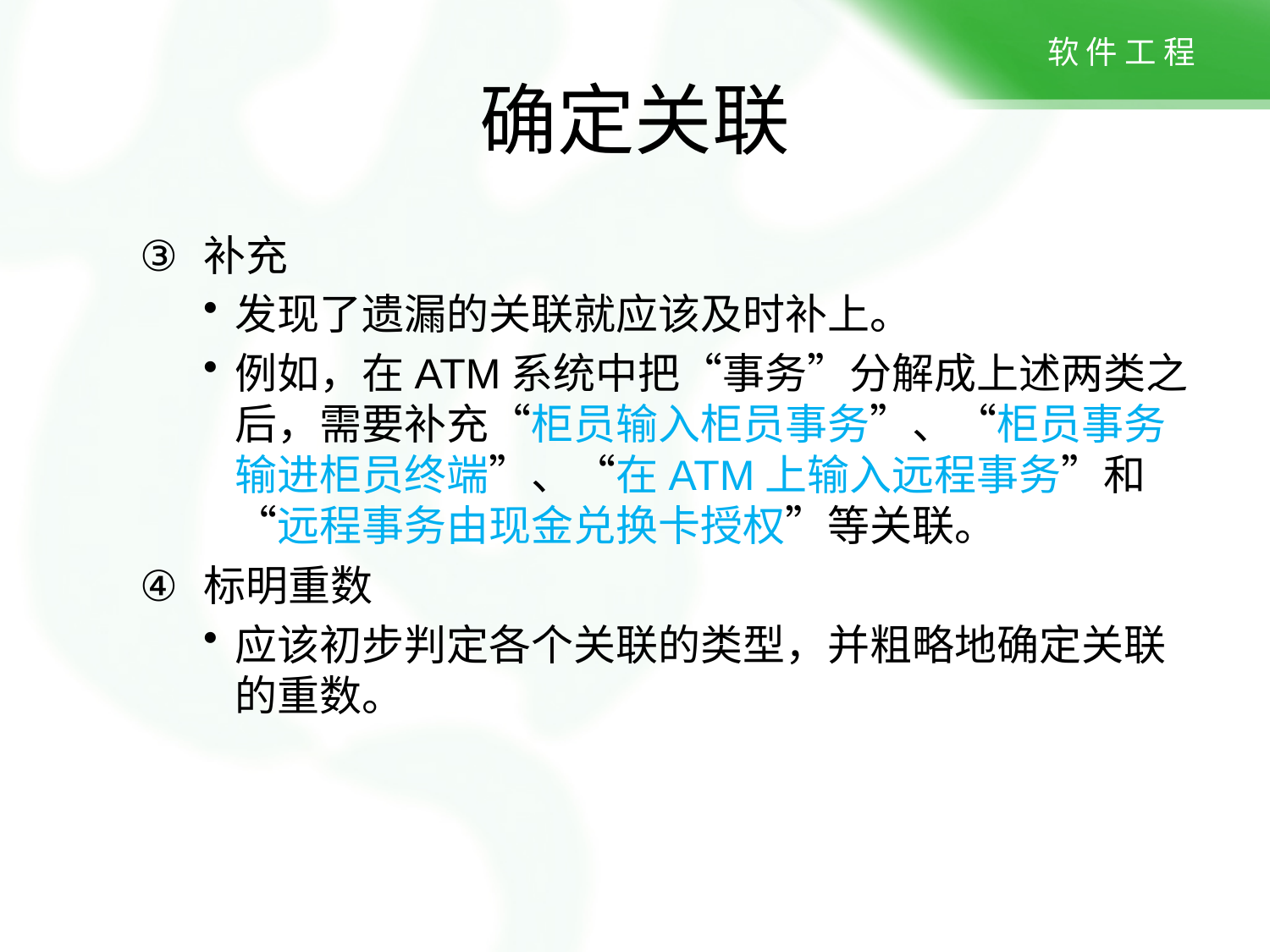

# 确定关联
补充
发现了遗漏的关联就应该及时补上。
例如，在ATM系统中把“事务”分解成上述两类之后，需要补充“柜员输入柜员事务”、“柜员事务输进柜员终端”、“在ATM上输入远程事务”和“远程事务由现金兑换卡授权”等关联。
标明重数
应该初步判定各个关联的类型，并粗略地确定关联的重数。